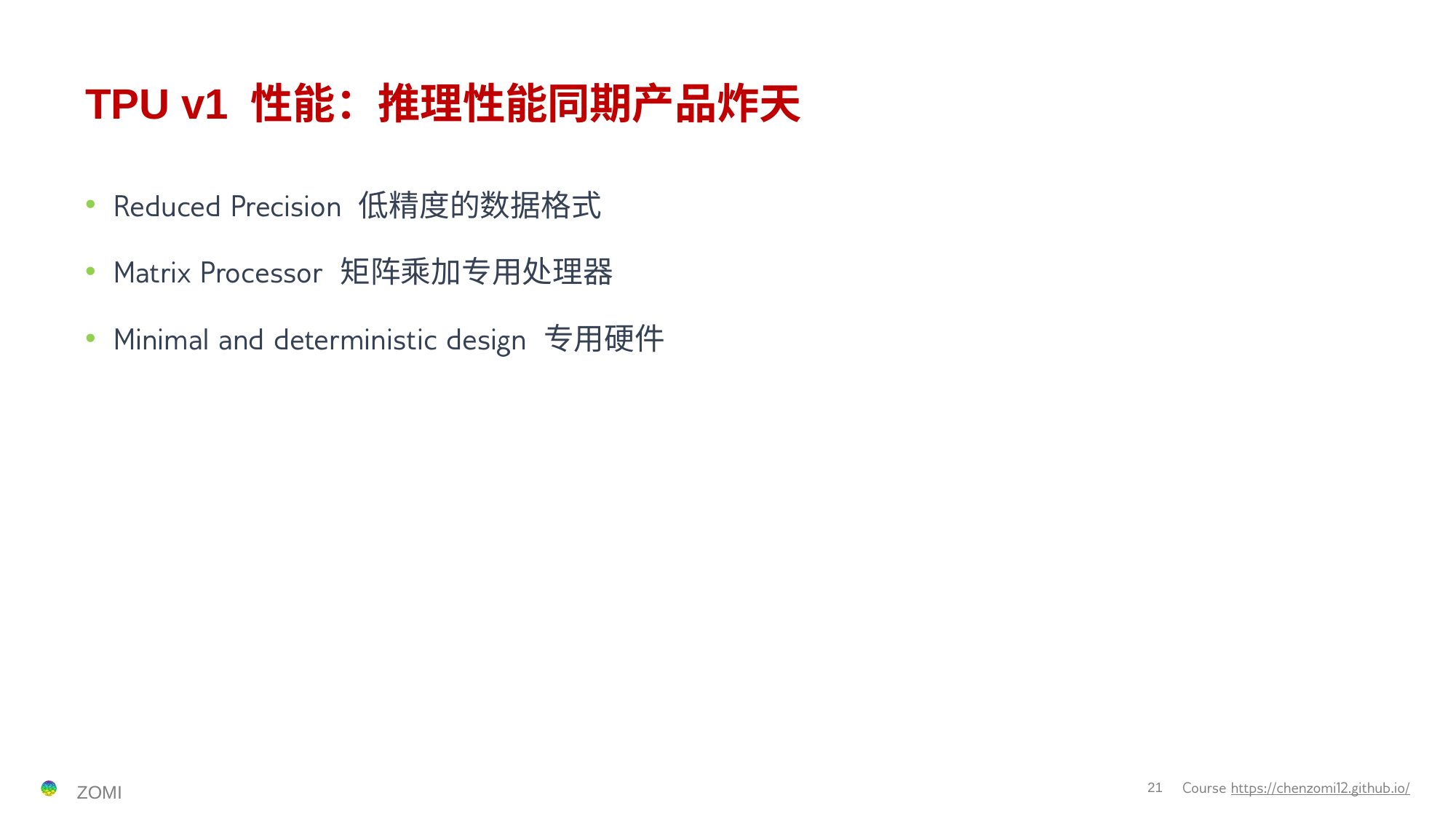

# TPU v1 性能：推理性能同期产品炸天
Reduced Precision 低精度的数据格式
Matrix Processor 矩阵乘加专用处理器
Minimal and deterministic design 专用硬件